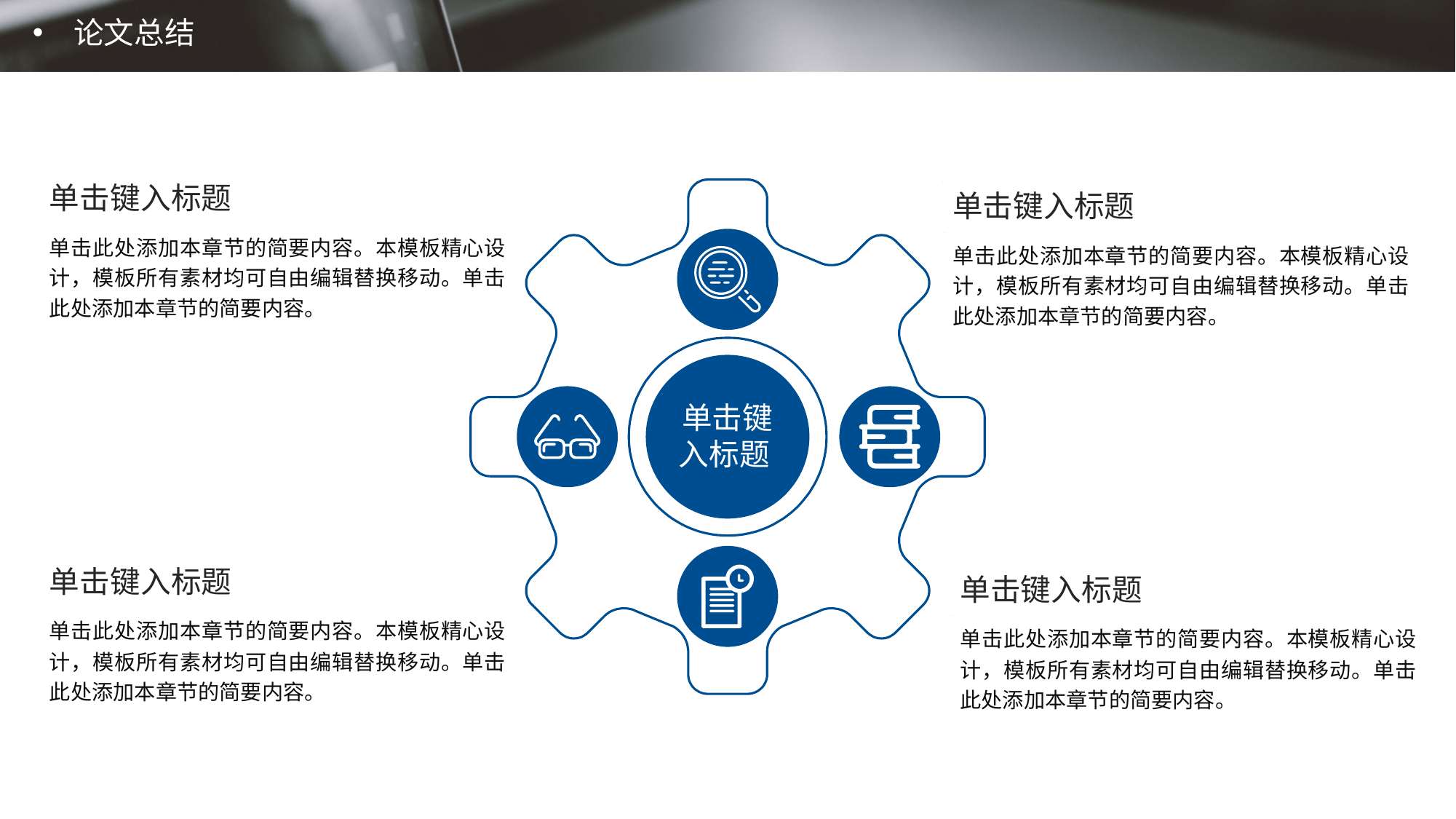

论文总结
单击键入标题

单击键入标题
单击此处添加本章节的简要内容。本模板精心设计，模板所有素材均可自由编辑替换移动。单击此处添加本章节的简要内容。

单击此处添加本章节的简要内容。本模板精心设计，模板所有素材均可自由编辑替换移动。单击此处添加本章节的简要内容。

单击键入标题

单击键入标题

单击键入标题
单击此处添加本章节的简要内容。本模板精心设计，模板所有素材均可自由编辑替换移动。单击此处添加本章节的简要内容。
单击此处添加本章节的简要内容。本模板精心设计，模板所有素材均可自由编辑替换移动。单击此处添加本章节的简要内容。